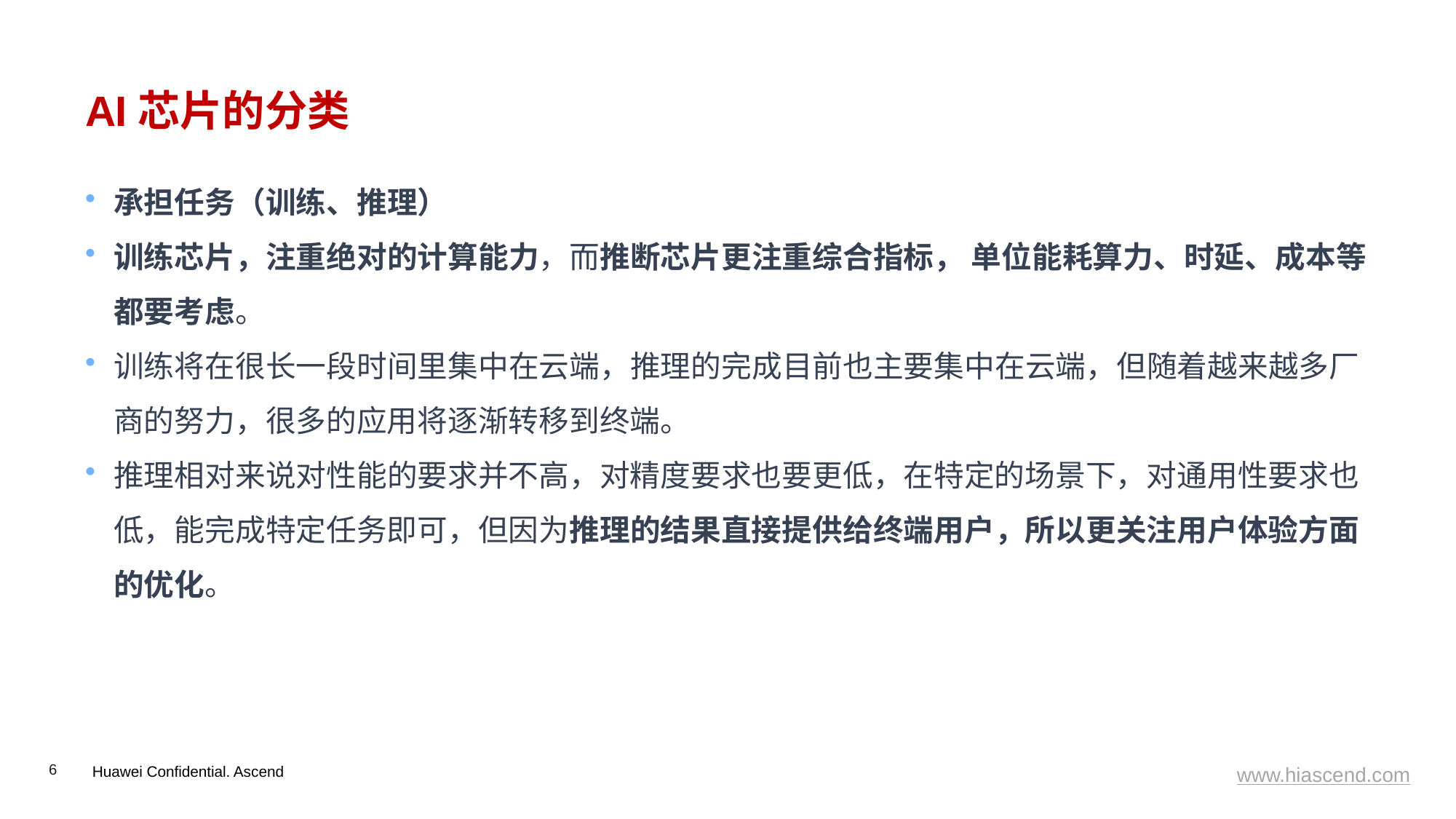

# AI芯片的分类
承担任务（训练、推理）
训练芯片，注重绝对的计算能力，而推断芯片更注重综合指标， 单位能耗算力、时延、成本等都要考虑。
训练将在很长一段时间里集中在云端，推理的完成目前也主要集中在云端，但随着越来越多厂商的努力，很多的应用将逐渐转移到终端。
推理相对来说对性能的要求并不高，对精度要求也要更低，在特定的场景下，对通用性要求也低，能完成特定任务即可，但因为推理的结果直接提供给终端用户，所以更关注用户体验方面的优化。